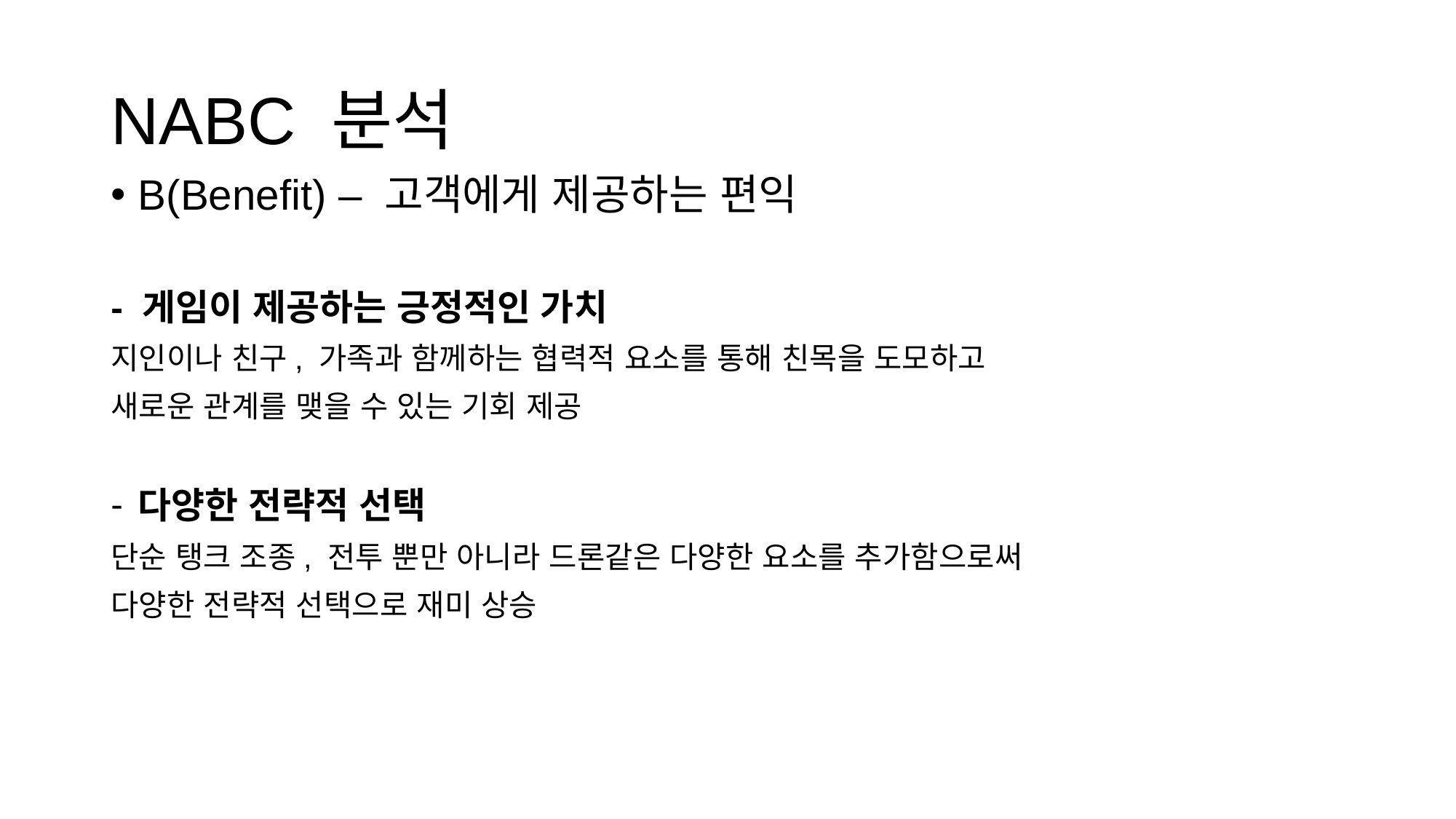

# NABC 분석
B(Benefit) – 고객에게 제공하는 편익

- 게임이 제공하는 긍정적인 가치
지인이나 친구, 가족과 함께하는 협력적 요소를 통해 친목을 도모하고
새로운 관계를 맺을 수 있는 기회 제공

다양한 전략적 선택
단순 탱크 조종, 전투 뿐만 아니라 드론같은 다양한 요소를 추가함으로써
다양한 전략적 선택으로 재미 상승